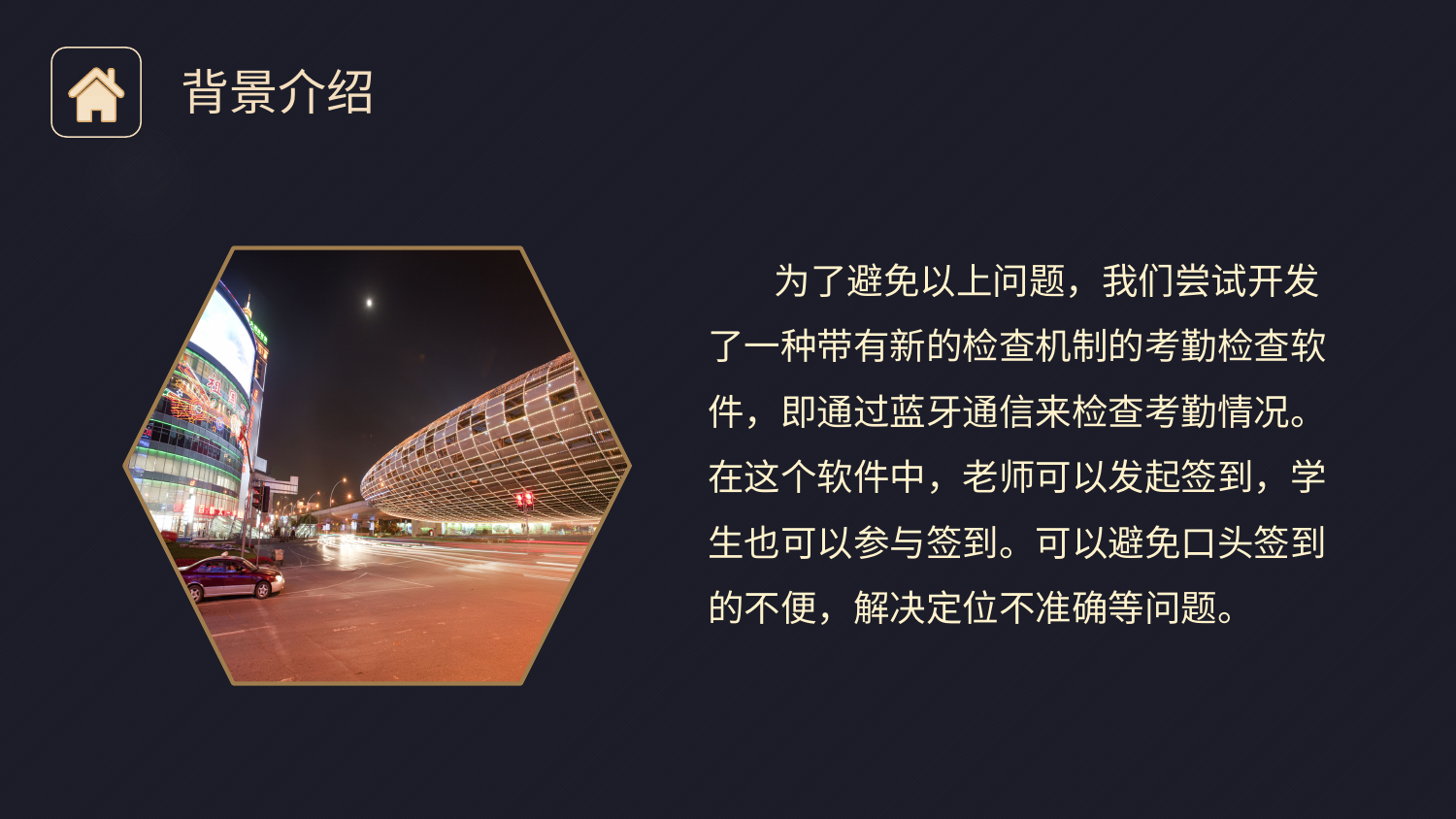

背景介绍

       为了避免以上问题，我们尝试开发了一种带有新的检查机制的考勤检查软件，即通过蓝牙通信来检查考勤情况。在这个软件中，老师可以发起签到，学生也可以参与签到。可以避免口头签到的不便，解决定位不准确等问题。